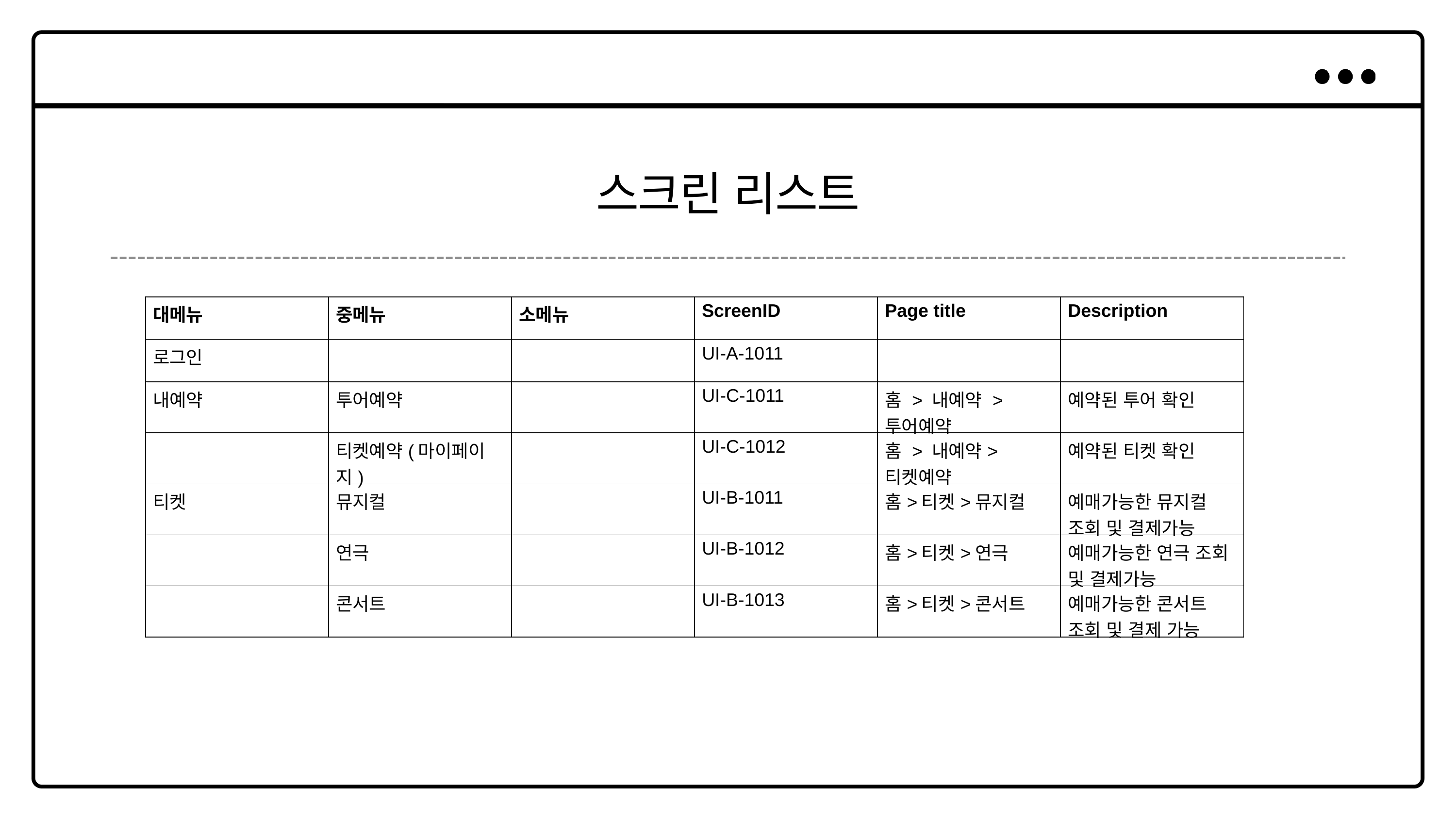

스크린 리스트

| 대메뉴 | 중메뉴 | 소메뉴 | ScreenID | Page title | Description |
| --- | --- | --- | --- | --- | --- |
| 로그인 |  |  | UI-A-1011 |  |  |
| 내예약 | 투어예약 |  | UI-C-1011 | 홈 > 내예약 > 투어예약 | 예약된 투어 확인 |
|  | 티켓예약(마이페이지) |  | UI-C-1012 | 홈 > 내예약> 티켓예약 | 예약된 티켓 확인 |
| 티켓 | 뮤지컬 |  | UI-B-1011 | 홈>티켓>뮤지컬 | 예매가능한 뮤지컬 조회 및 결제가능 |
|  | 연극 |  | UI-B-1012 | 홈>티켓>연극 | 예매가능한 연극 조회 및 결제가능 |
|  | 콘서트 |  | UI-B-1013 | 홈>티켓>콘서트 | 예매가능한 콘서트 조회 및 결제 가능 |